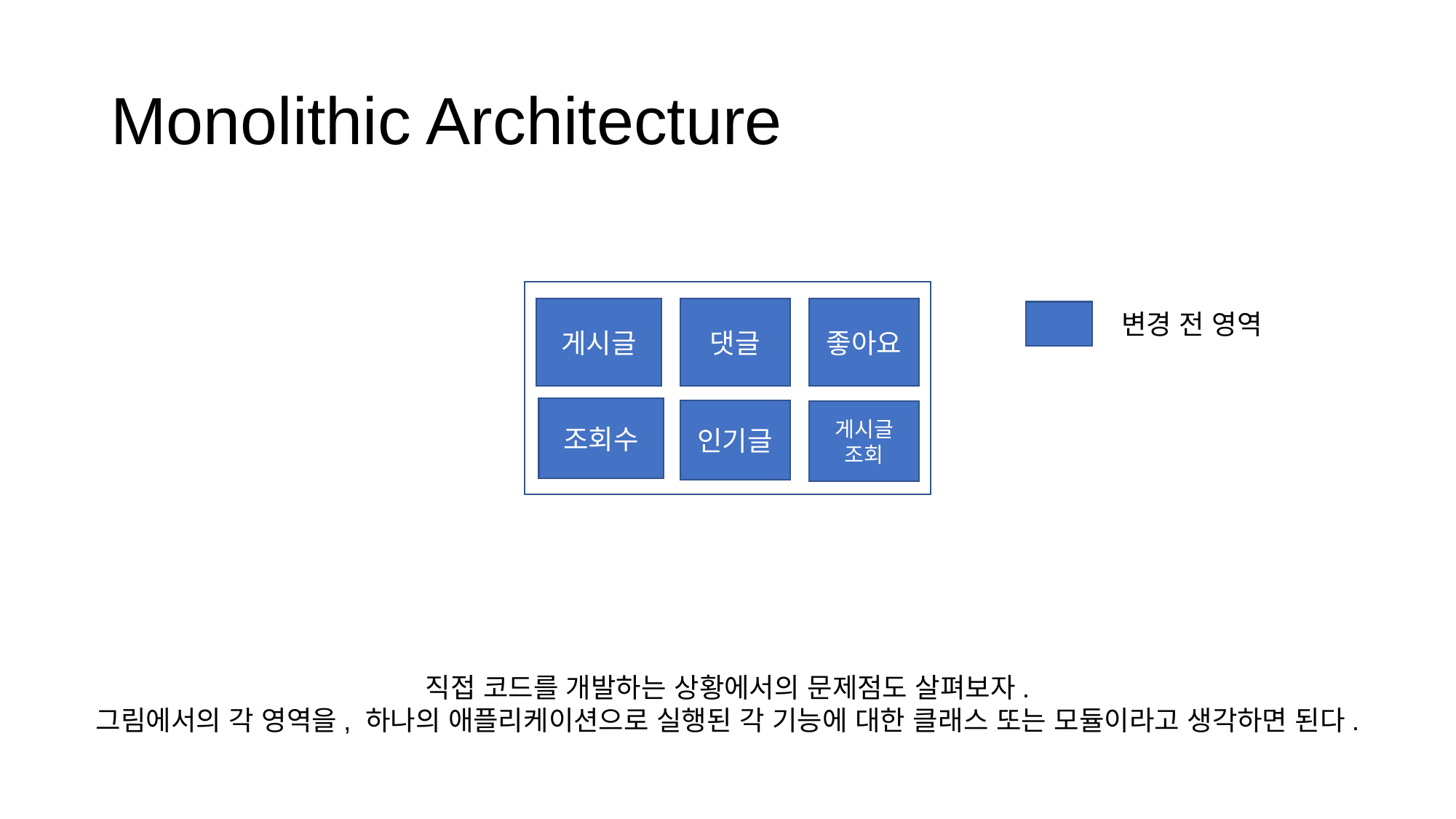

# Monolithic Architecture

게시글
댓글
좋아요

변경 전 영역
조회수
인기글
게시글
조회
직접 코드를 개발하는 상황에서의 문제점도 살펴보자.
그림에서의 각 영역을, 하나의 애플리케이션으로 실행된 각 기능에 대한 클래스 또는 모듈이라고 생각하면 된다.